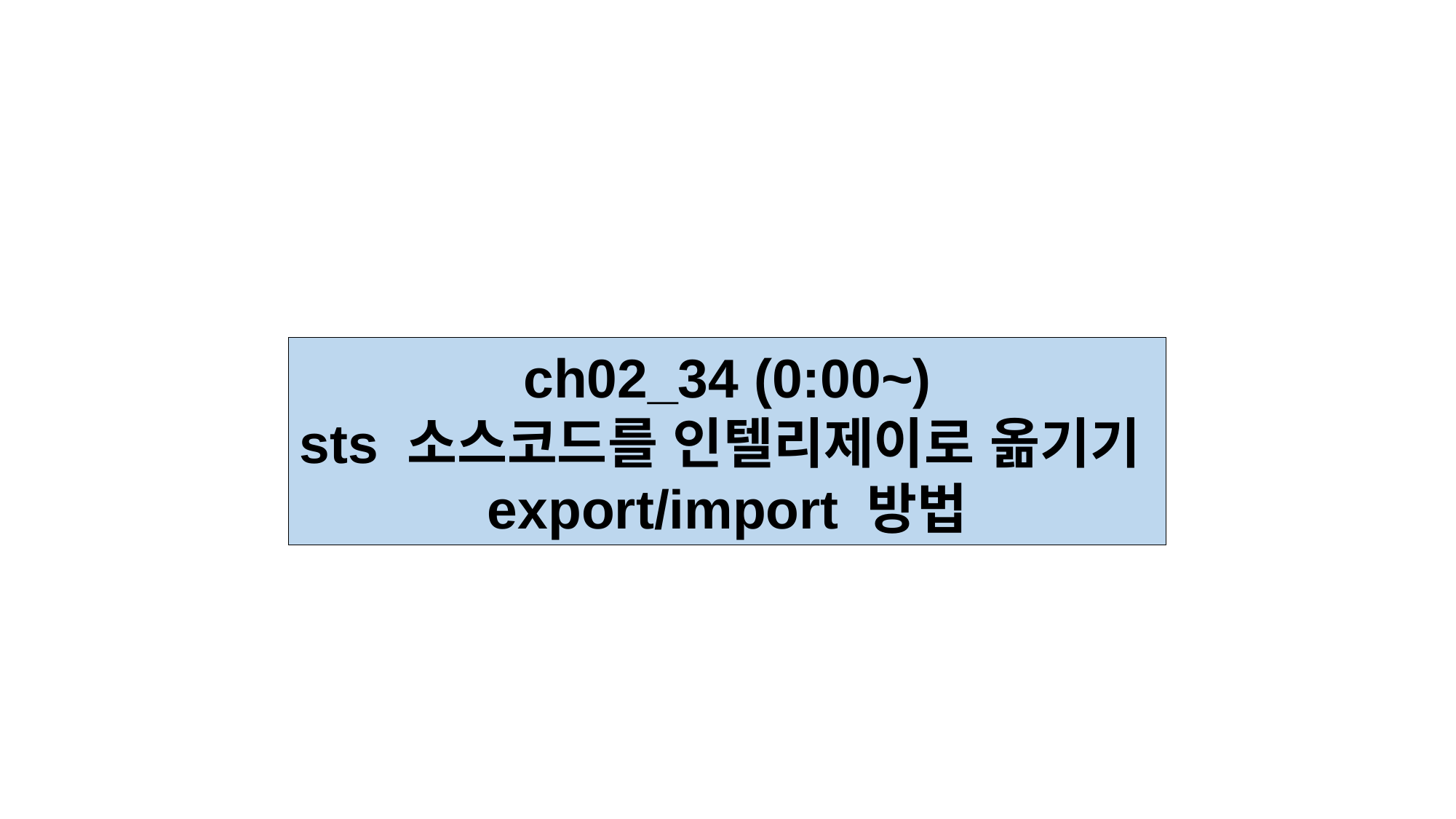

ch02_34 (0:00~)
sts 소스코드를 인텔리제이로 옮기기
export/import 방법